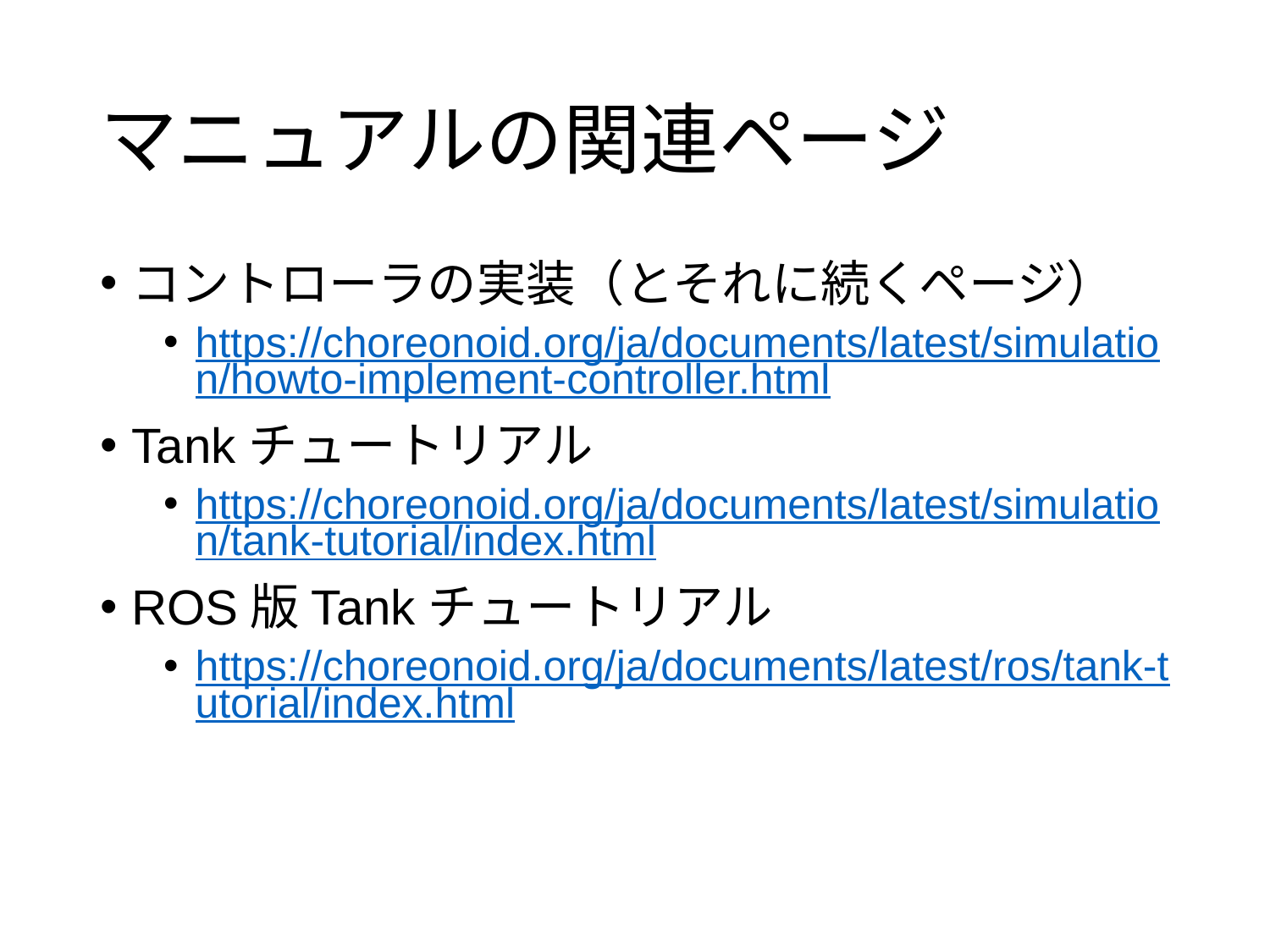

# マニュアルの関連ページ
コントローラの実装（とそれに続くページ）
https://choreonoid.org/ja/documents/latest/simulation/howto-implement-controller.html
Tankチュートリアル
https://choreonoid.org/ja/documents/latest/simulation/tank-tutorial/index.html
ROS版Tankチュートリアル
https://choreonoid.org/ja/documents/latest/ros/tank-tutorial/index.html